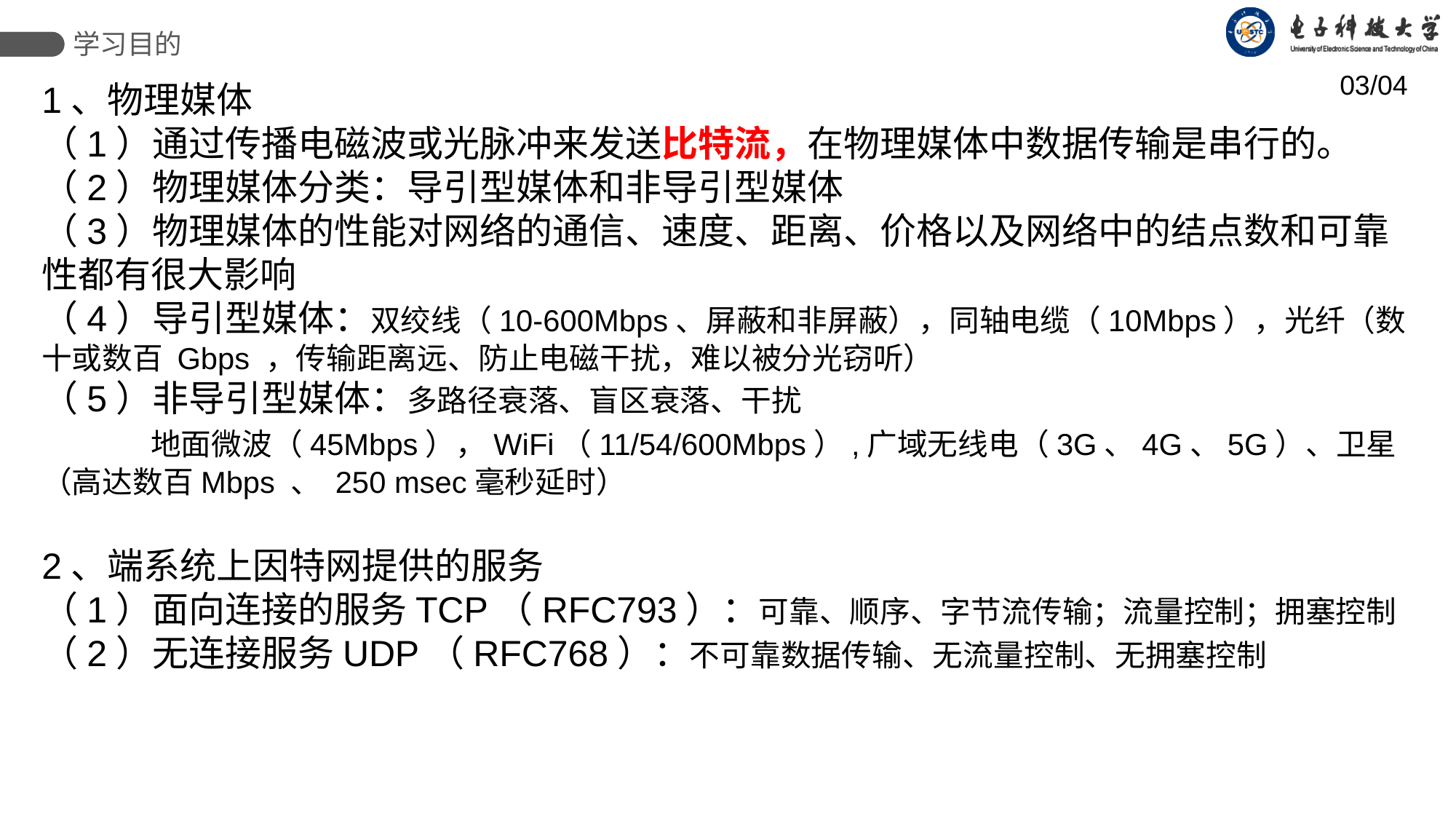

学习目的
03/04
1、物理媒体
（1）通过传播电磁波或光脉冲来发送比特流，在物理媒体中数据传输是串行的。
（2）物理媒体分类：导引型媒体和非导引型媒体
（3）物理媒体的性能对网络的通信、速度、距离、价格以及网络中的结点数和可靠性都有很大影响
（4）导引型媒体：双绞线（10-600Mbps、屏蔽和非屏蔽），同轴电缆（10Mbps），光纤（数十或数百 Gbps ，传输距离远、防止电磁干扰，难以被分光窃听）
（5）非导引型媒体：多路径衰落、盲区衰落、干扰
	地面微波（45Mbps），WiFi（11/54/600Mbps）,广域无线电（3G、4G、5G）、卫星（高达数百Mbps 、 250 msec毫秒延时）

2、端系统上因特网提供的服务
（1）面向连接的服务TCP（RFC793）：可靠、顺序、字节流传输；流量控制；拥塞控制
（2）无连接服务UDP（RFC768）：不可靠数据传输、无流量控制、无拥塞控制